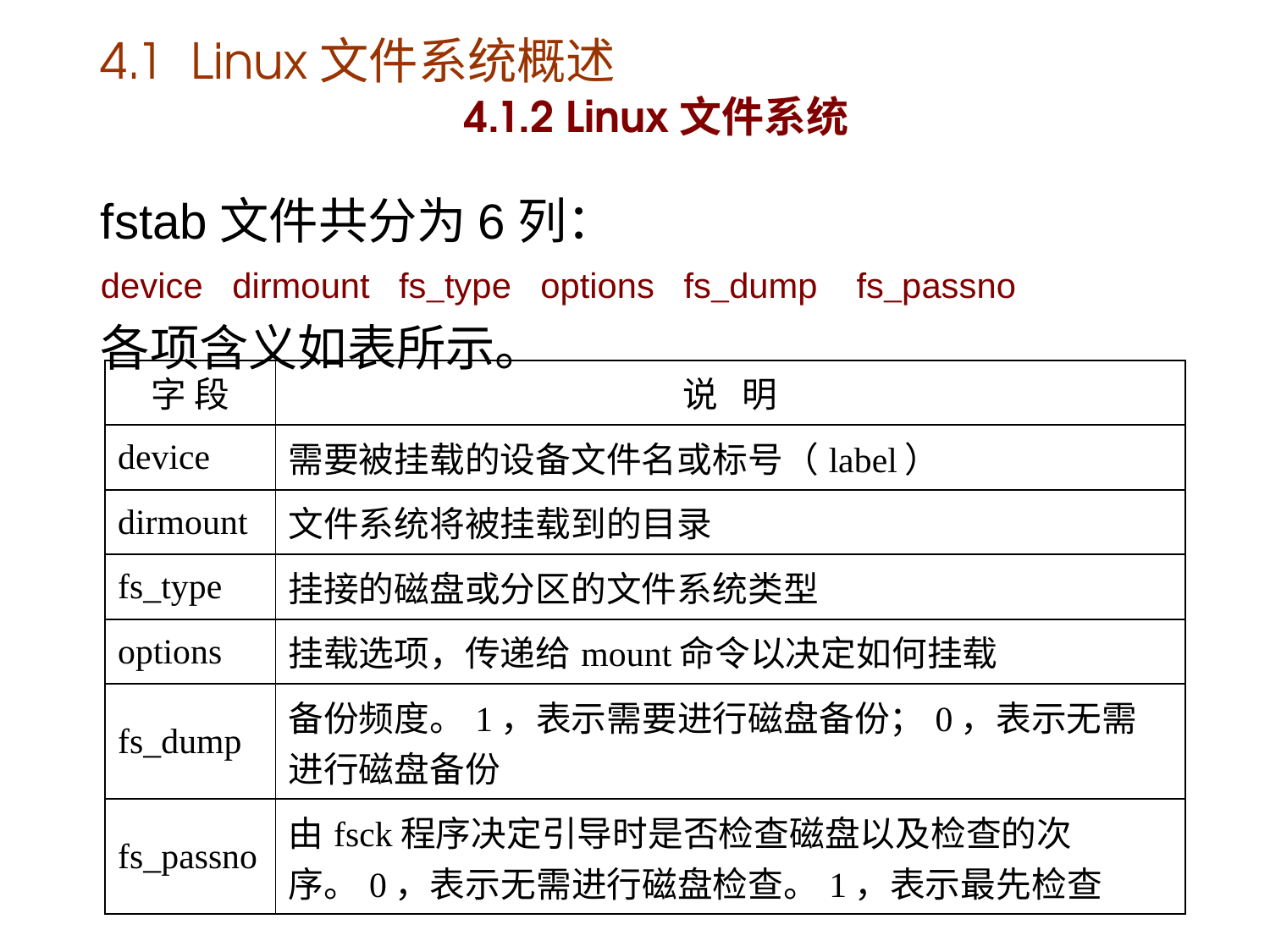

# 4.1  Linux文件系统概述 4.1.2 Linux文件系统
fstab文件共分为6列：
device   dirmount   fs_type   options   fs_dump    fs_passno
各项含义如表所示。
| 字 段 | 说 明 |
| --- | --- |
| device | 需要被挂载的设备文件名或标号（label） |
| dirmount | 文件系统将被挂载到的目录 |
| fs\_type | 挂接的磁盘或分区的文件系统类型 |
| options | 挂载选项，传递给mount命令以决定如何挂载 |
| fs\_dump | 备份频度。1，表示需要进行磁盘备份；0，表示无需进行磁盘备份 |
| fs\_passno | 由fsck程序决定引导时是否检查磁盘以及检查的次序。0，表示无需进行磁盘检查。1，表示最先检查 |